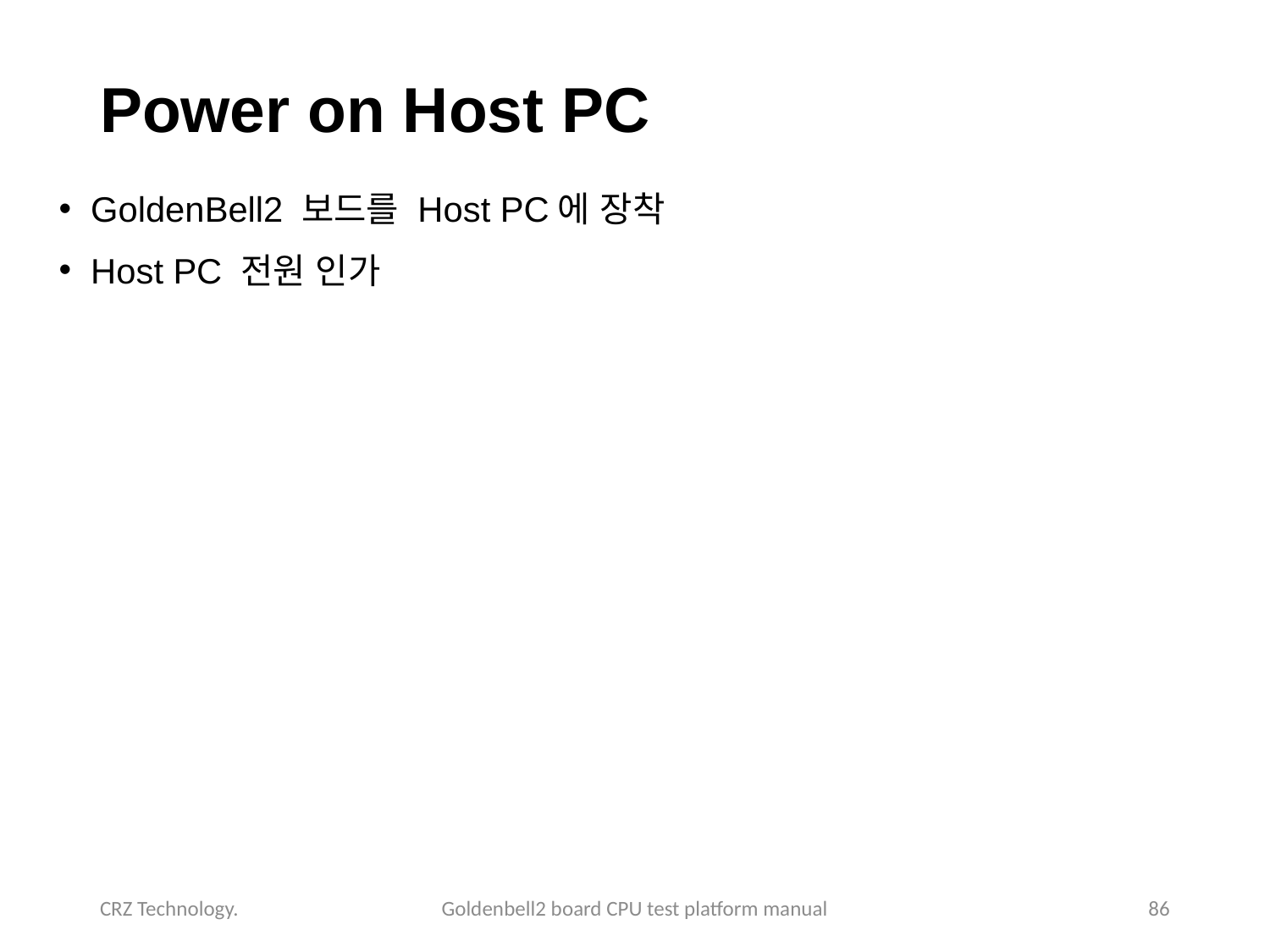

# Power on Host PC
GoldenBell2 보드를 Host PC에 장착
Host PC 전원 인가
CRZ Technology.
Goldenbell2 board CPU test platform manual
86